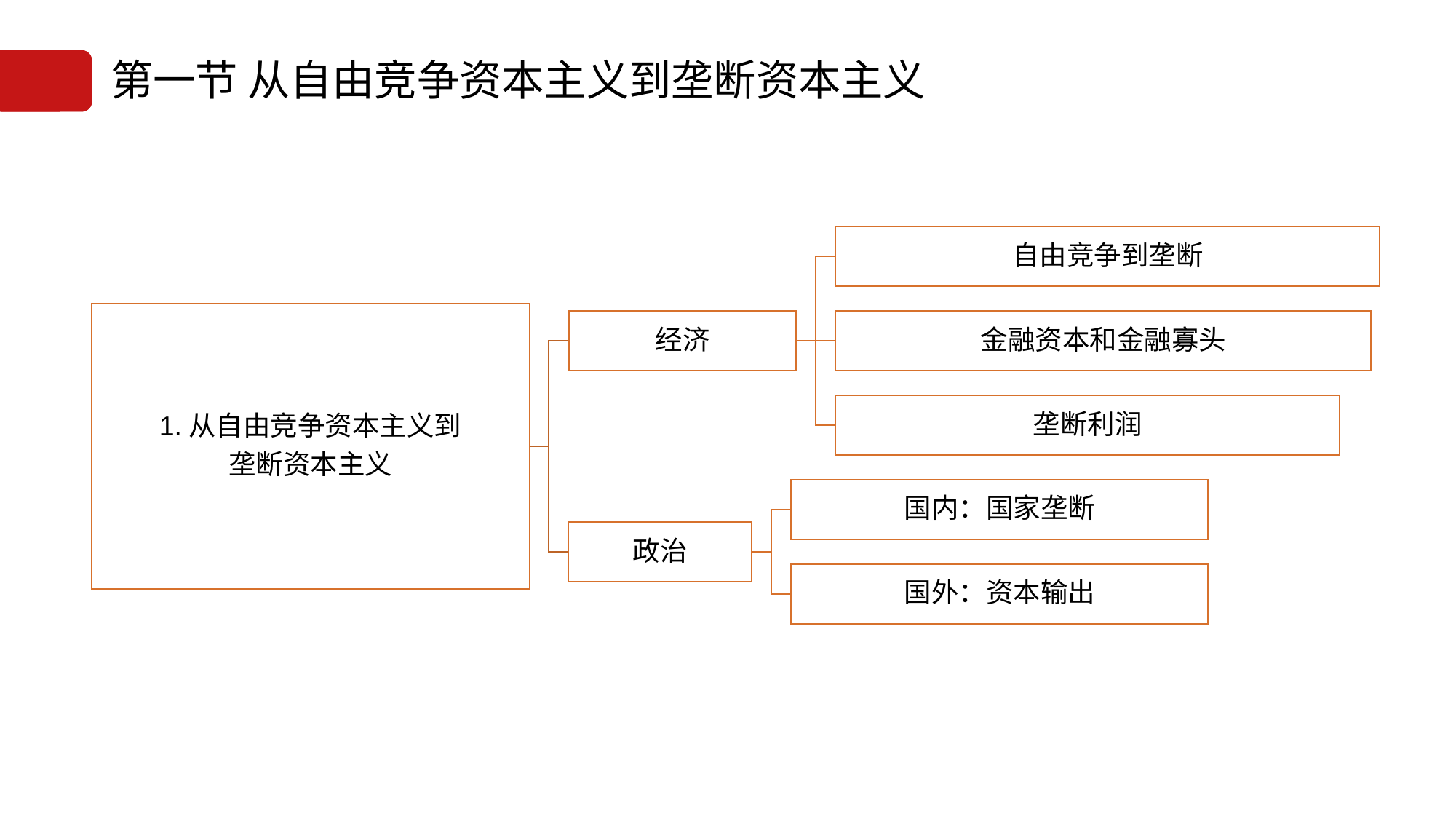

# 第一节 从自由竞争资本主义到垄断资本主义
1.从自由竞争资本主义到
垄断资本主义
经济
自由竞争到垄断
金融资本和金融寡头
垄断利润
政治
国内：国家垄断
国外：资本输出